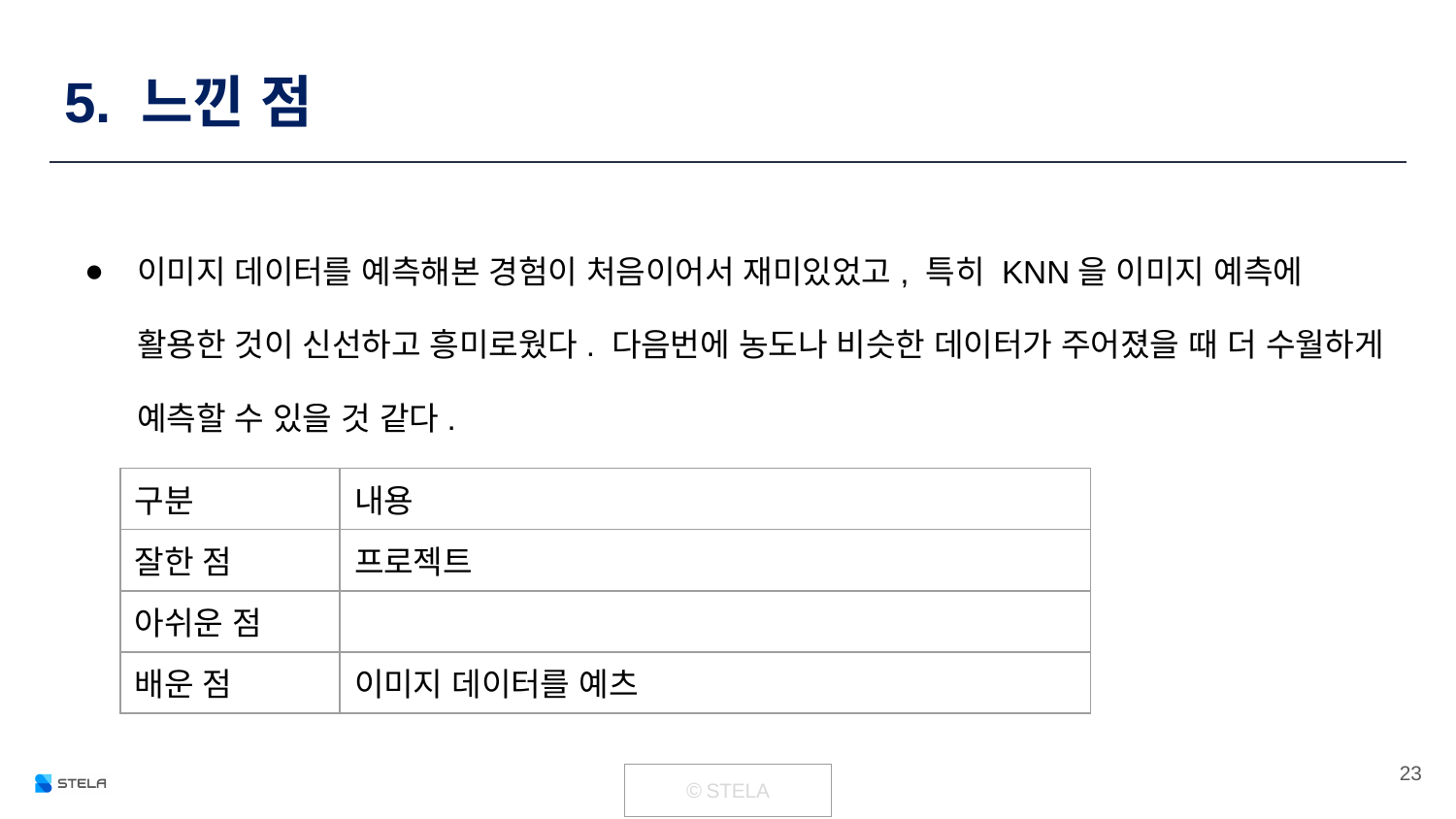

# 5. 느낀 점
이미지 데이터를 예측해본 경험이 처음이어서 재미있었고, 특히 KNN을 이미지 예측에 활용한 것이 신선하고 흥미로웠다. 다음번에 농도나 비슷한 데이터가 주어졌을 때 더 수월하게 예측할 수 있을 것 같다.

| 구분 | 내용 |
| --- | --- |
| 잘한 점 | 프로젝트 |
| 아쉬운 점 |  |
| 배운 점 | 이미지 데이터를 예츠 |
23
| © STELA |
| --- |